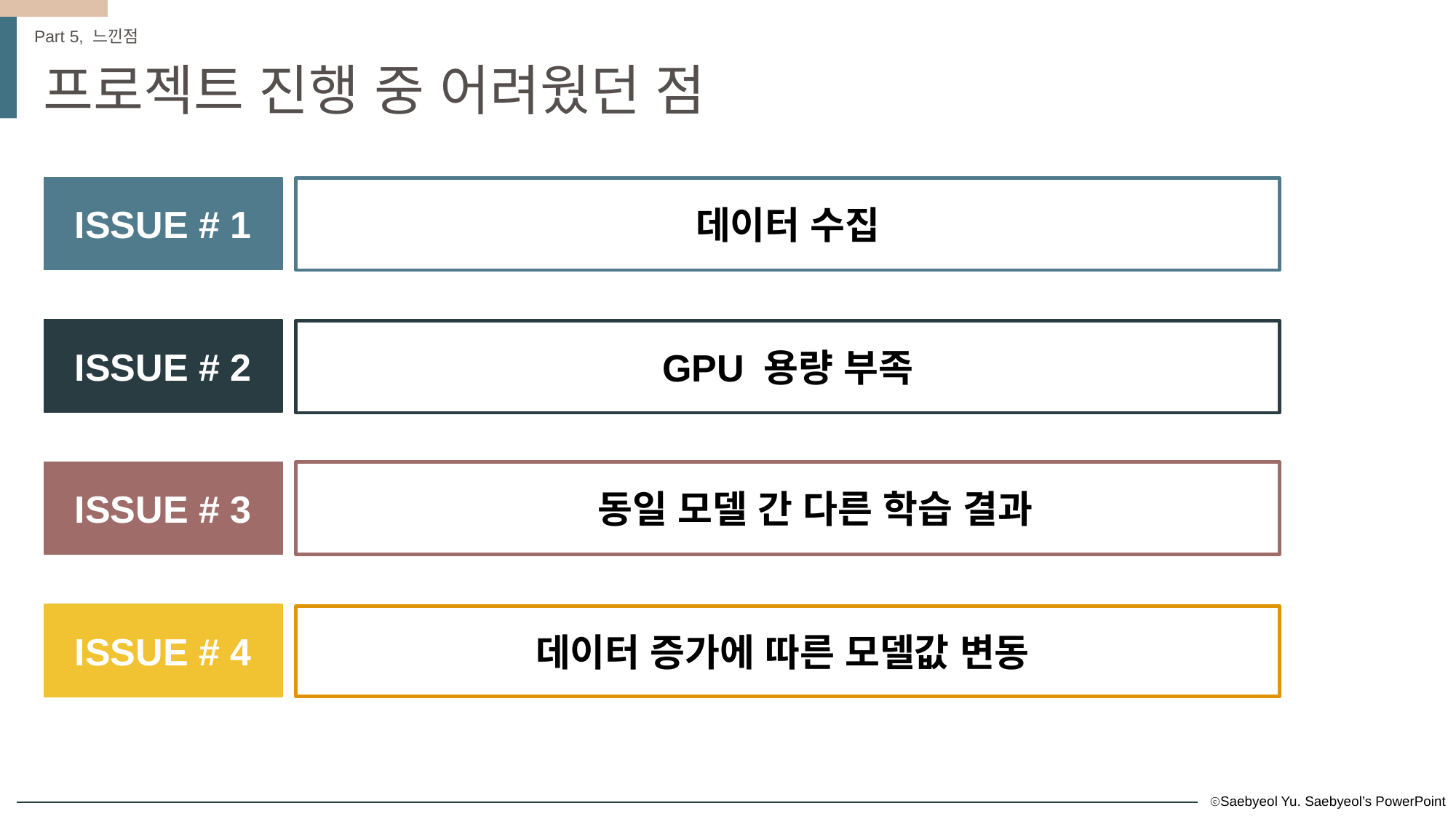

Part 5, 느낀점
프로젝트 진행 중 어려웠던 점
ISSUE # 1
데이터 수집
ISSUE # 2
GPU 용량 부족
ISSUE # 3
동일 모델 간 다른 학습 결과
ISSUE # 4
데이터 증가에 따른 모델값 변동